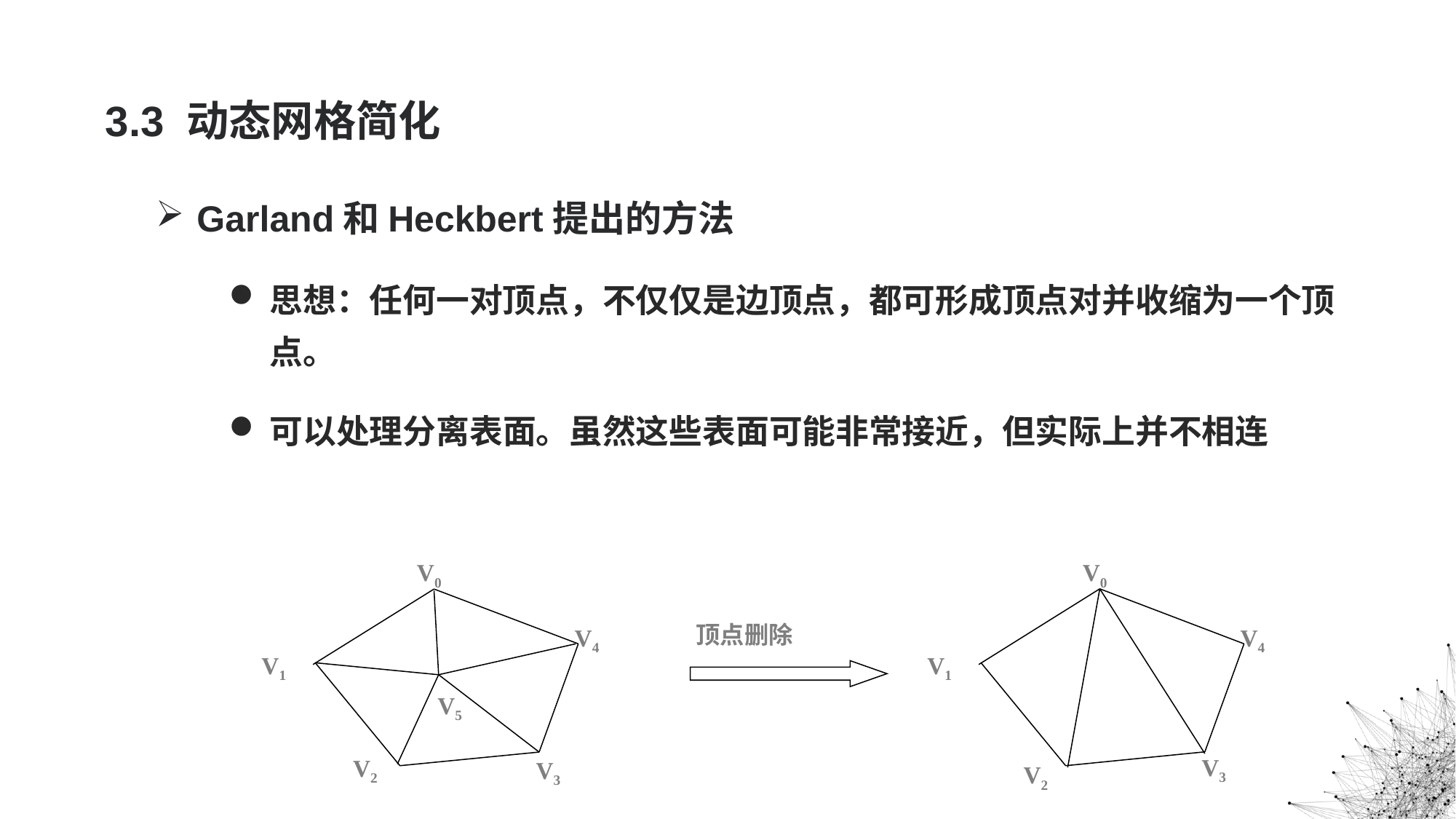

# 3.3 动态网格简化
Garland和Heckbert提出的方法
思想：任何一对顶点，不仅仅是边顶点，都可形成顶点对并收缩为一个顶点。
可以处理分离表面。虽然这些表面可能非常接近，但实际上并不相连

V0

V4

V1

V5
V2
V3

V0

V4

V1

V3

V2
顶点删除